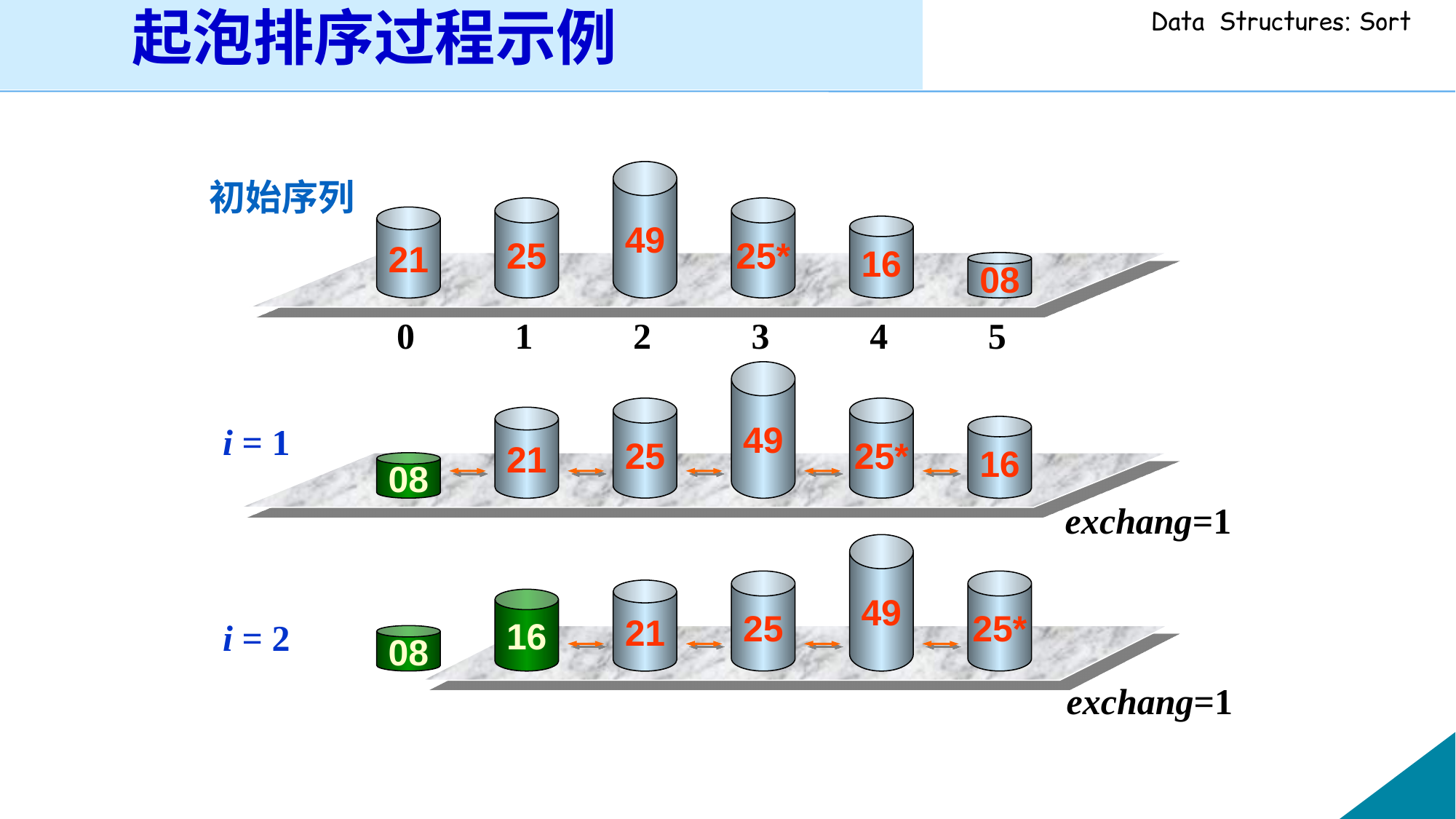

起泡排序过程示例
49
初始序列
25
25*
21
16

08
0           1           2           3           4           5
49
25
25*
21
i = 1
16

08

exchang=1
49
25
25*
21
16
i = 2
08

exchang=1